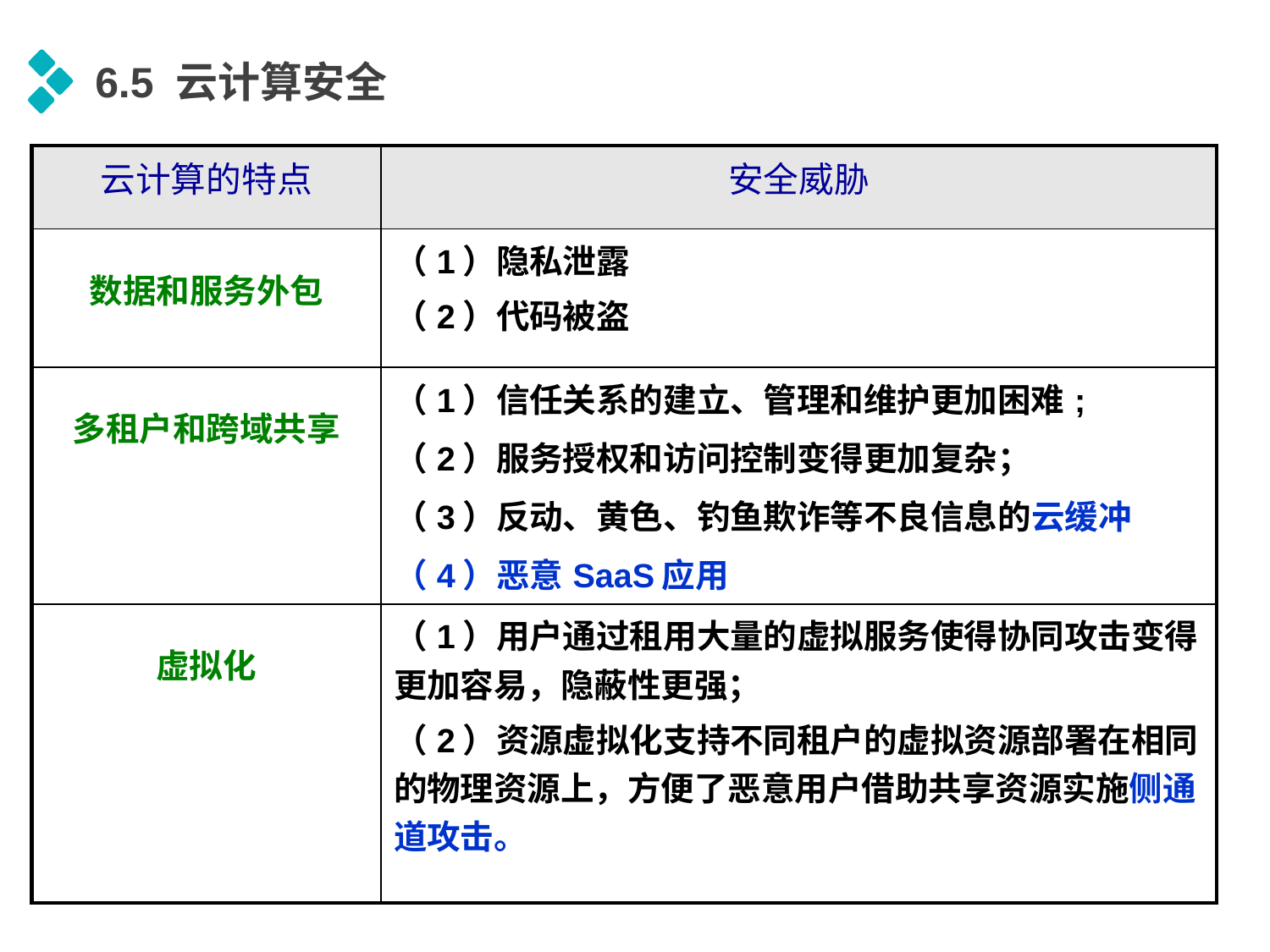

6.5 云计算安全

| 云计算的特点 | 安全威胁 |
| --- | --- |
| 数据和服务外包 | （1）隐私泄露 （2）代码被盗 |
| 多租户和跨域共享 | （1）信任关系的建立、管理和维护更加困难; （2）服务授权和访问控制变得更加复杂； （3）反动、黄色、钓鱼欺诈等不良信息的云缓冲 （4）恶意SaaS应用 |
| 虚拟化 | （1）用户通过租用大量的虚拟服务使得协同攻击变得更加容易，隐蔽性更强； （2）资源虚拟化支持不同租户的虚拟资源部署在相同的物理资源上，方便了恶意用户借助共享资源实施侧通道攻击。 |